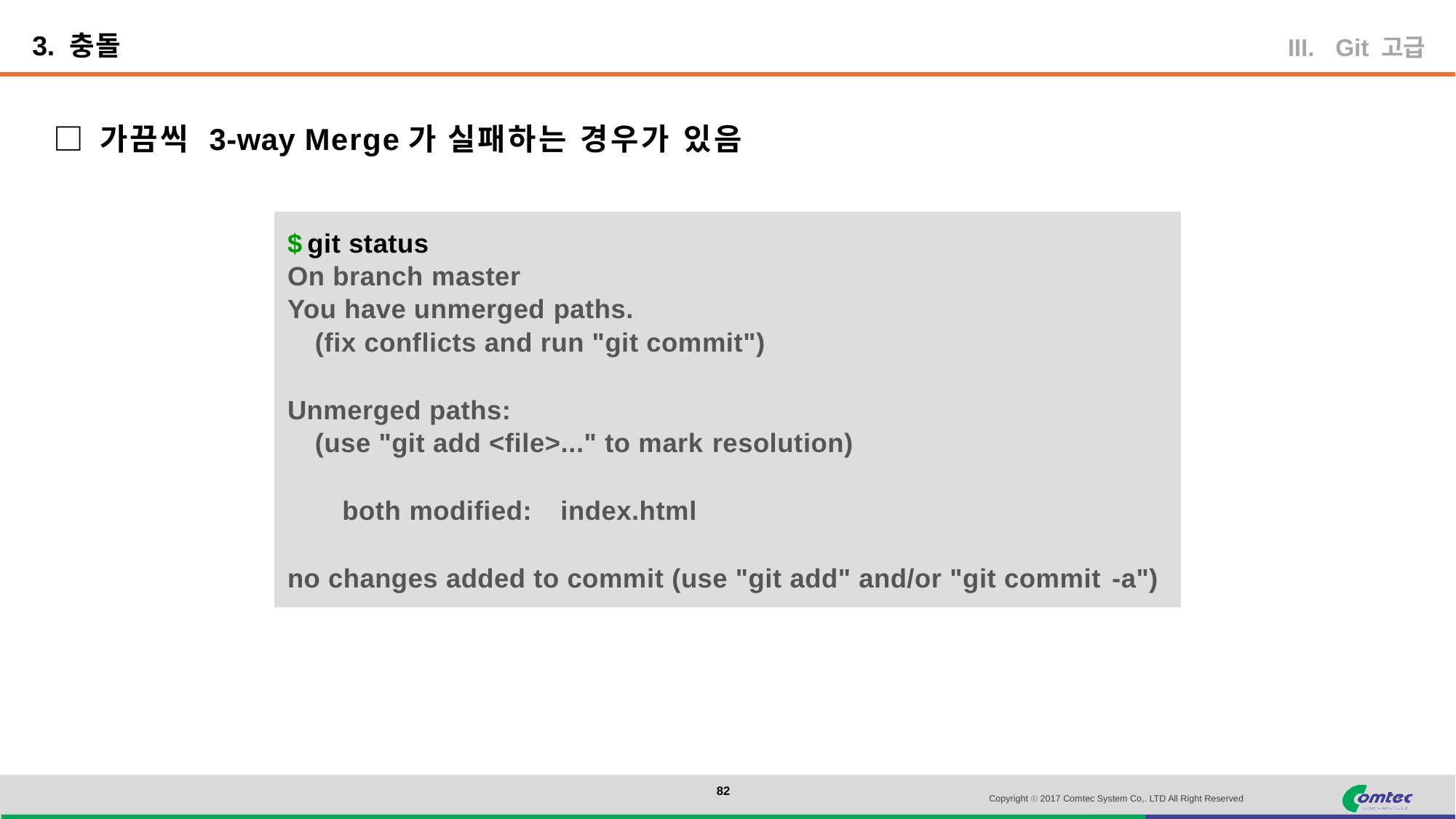

3. 충돌
Git 고급
□ 가끔씩 3-way Merge가 실패하는 경우가 있음

$ git status
On branch master
You have unmerged paths.
(fix conflicts and run "git commit")

Unmerged paths:
(use "git add <file>..." to mark resolution)

both modified:	index.html

no changes added to commit (use "git add" and/or "git commit -a")